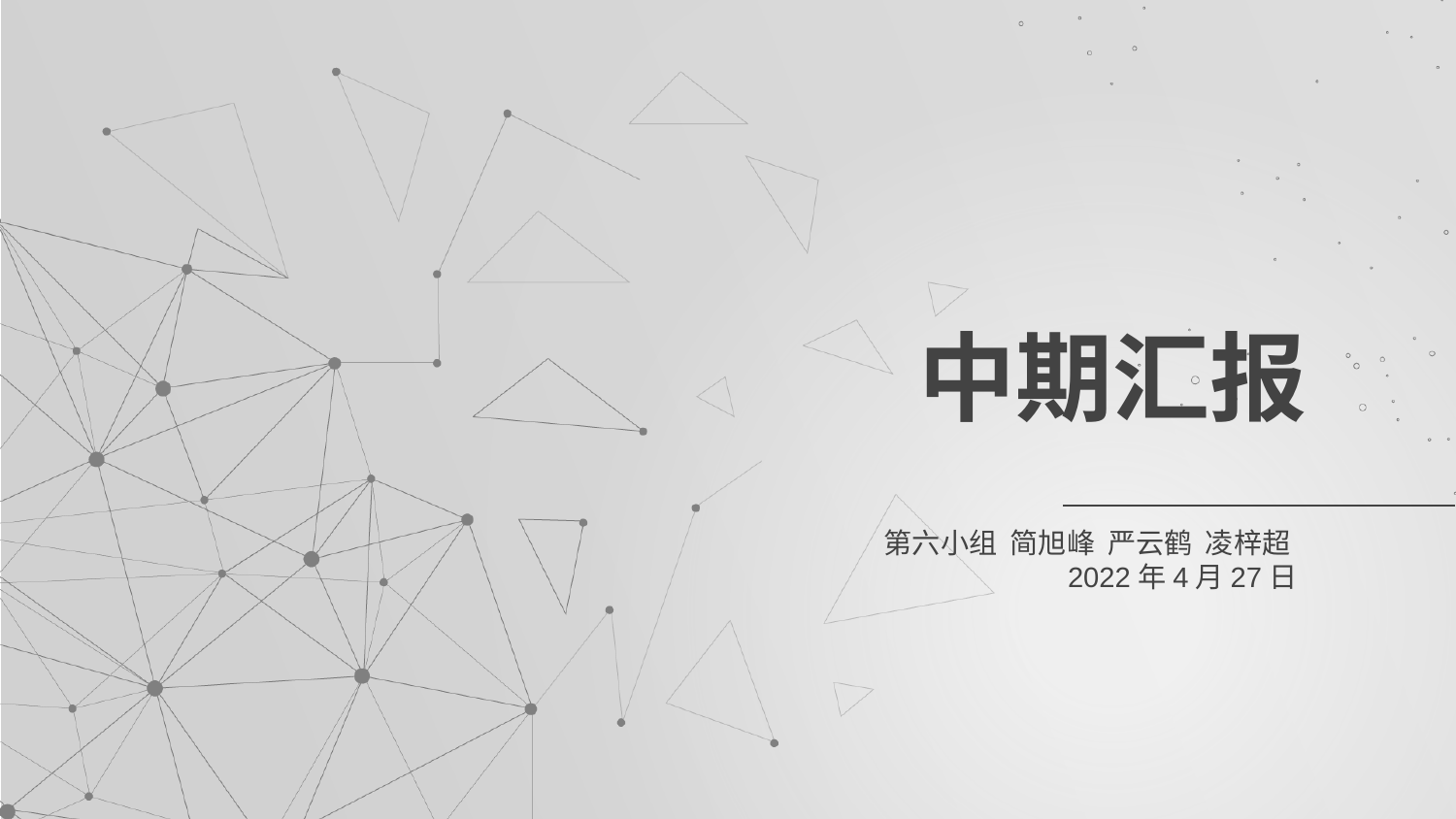

# 中期汇报

第六小组  简旭峰  严云鹤  凌梓超
2022年4月27日